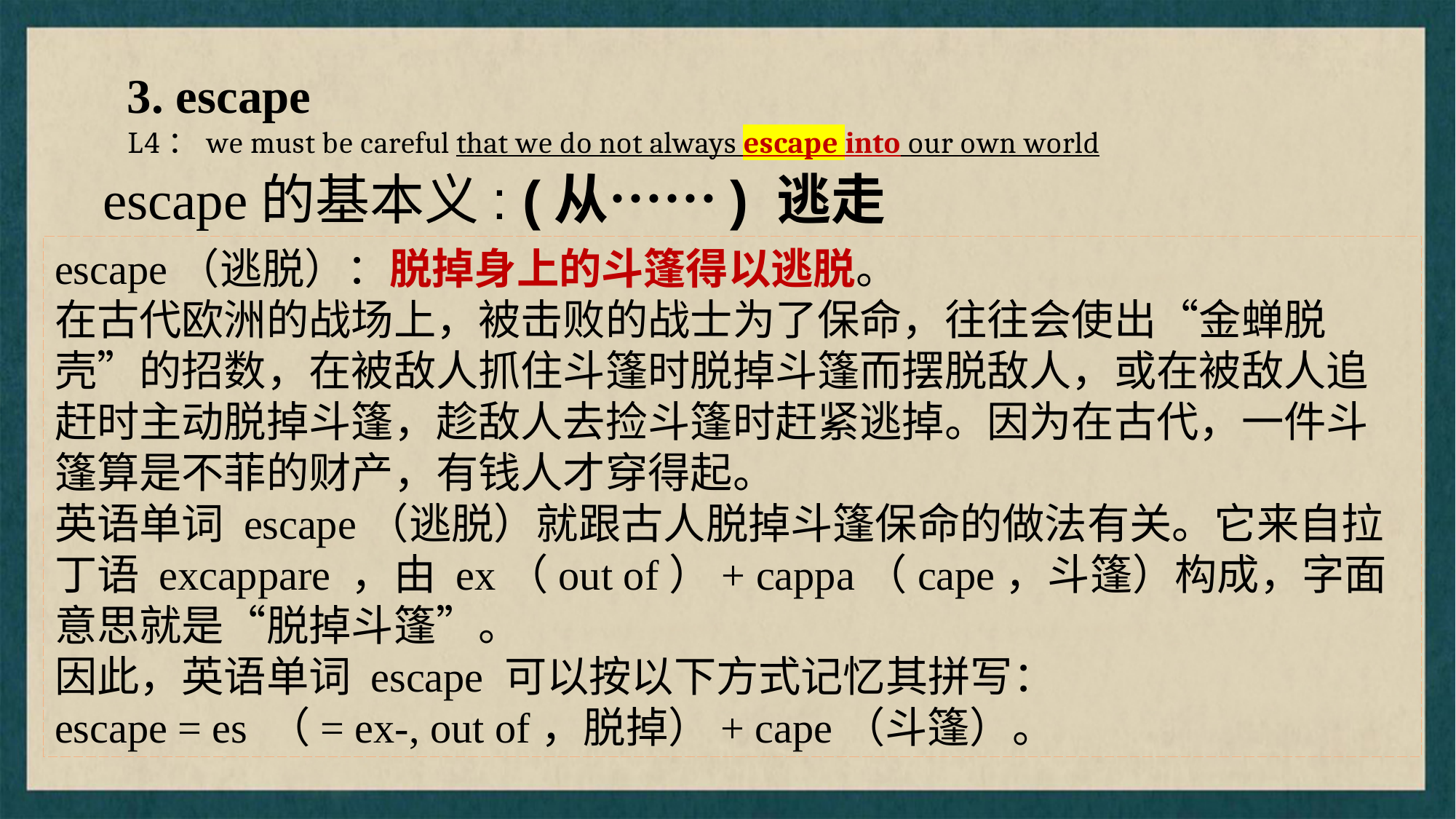

3. escape
L4：we must be careful that we do not always escape into our own world
escape的基本义: (从……) 逃走
escape（逃脱）：脱掉身上的斗篷得以逃脱。
在古代欧洲的战场上，被击败的战士为了保命，往往会使出“金蝉脱壳”的招数，在被敌人抓住斗篷时脱掉斗篷而摆脱敌人，或在被敌人追赶时主动脱掉斗篷，趁敌人去捡斗篷时赶紧逃掉。因为在古代，一件斗篷算是不菲的财产，有钱人才穿得起。
英语单词 escape（逃脱）就跟古人脱掉斗篷保命的做法有关。它来自拉丁语 excappare ，由 ex（out of）+ cappa（cape，斗篷）构成，字面意思就是“脱掉斗篷”。
因此，英语单词 escape 可以按以下方式记忆其拼写：
escape = es （= ex-, out of，脱掉）+ cape（斗篷）。